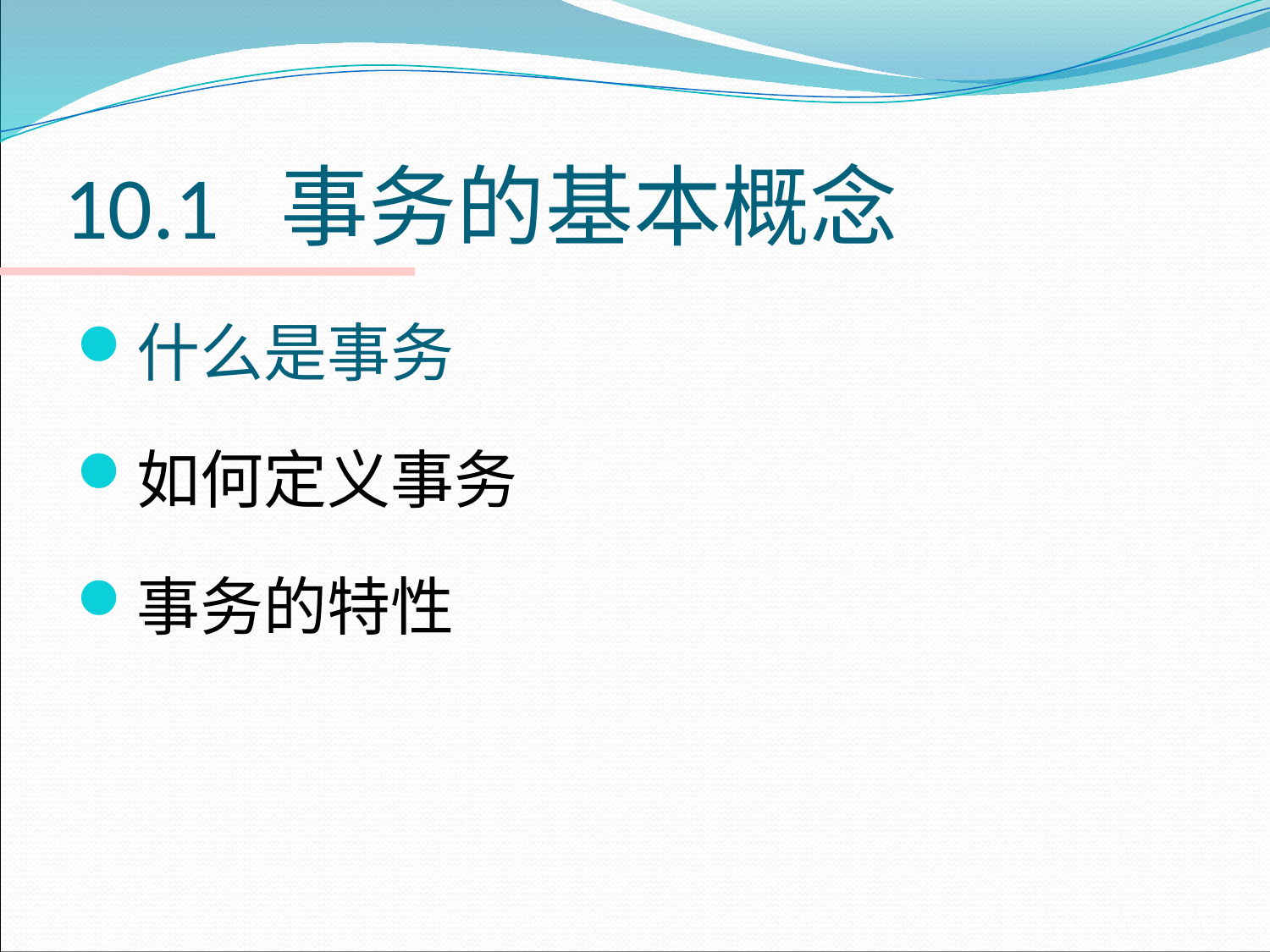

# 10.1  事务的基本概念
什么是事务
如何定义事务
事务的特性

899